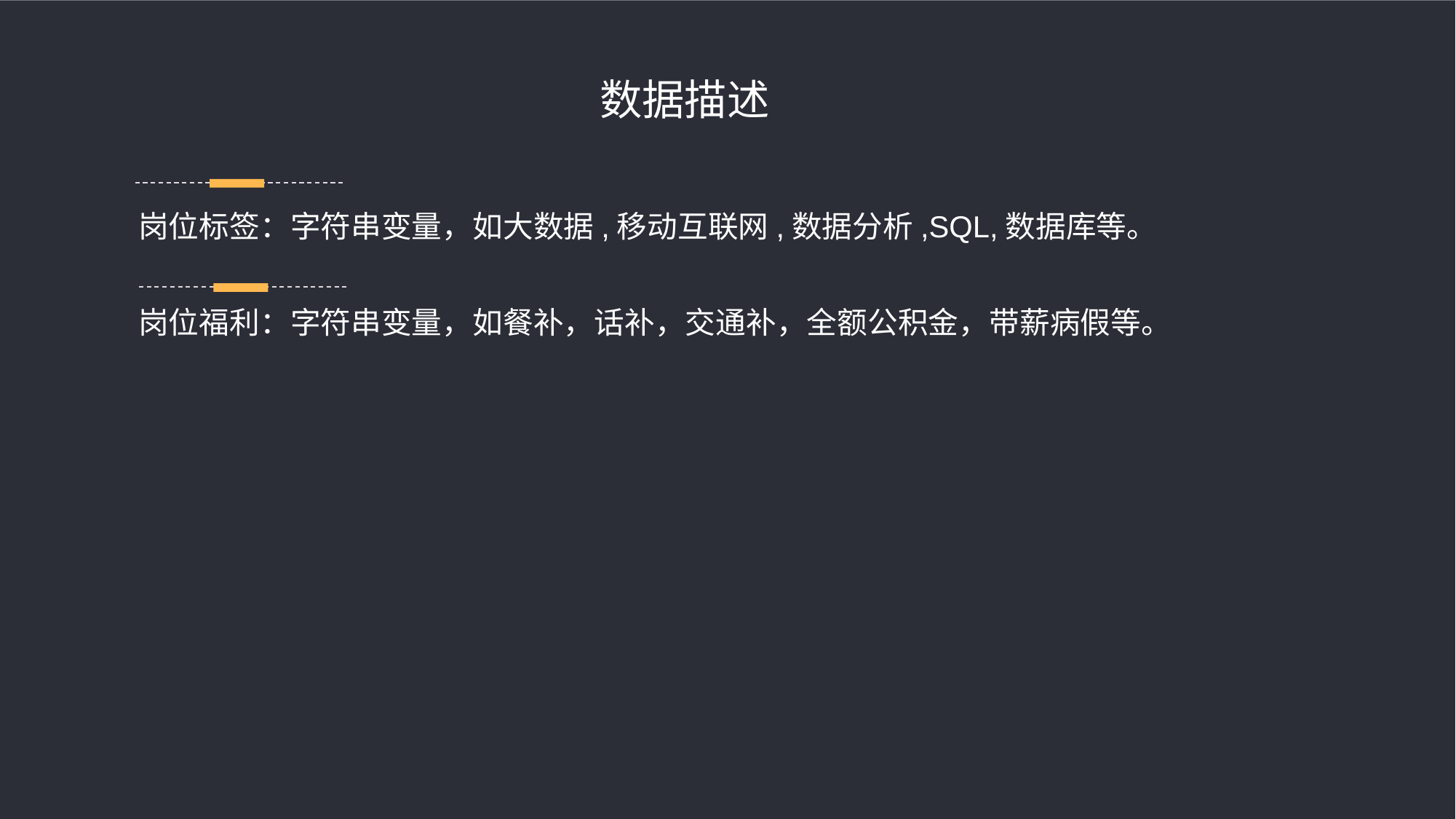

数据描述

岗位标签：字符串变量，如大数据,移动互联网,数据分析,SQL,数据库等。

岗位福利：字符串变量，如餐补，话补，交通补，全额公积金，带薪病假等。